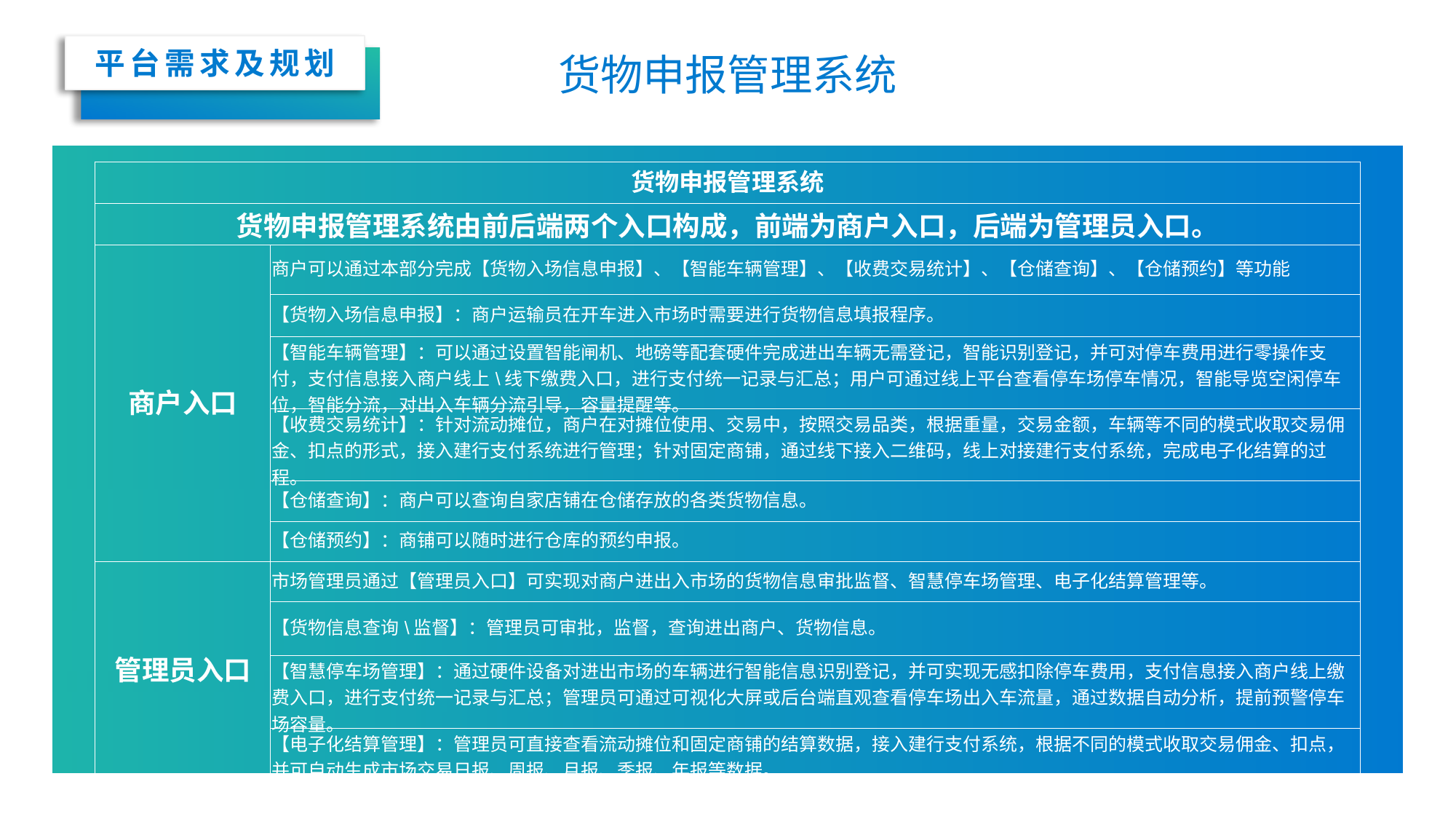

平台需求及规划
货物申报管理系统

| 货物申报管理系统 |  |
| --- | --- |
| 货物申报管理系统由前后端两个入口构成，前端为商户入口，后端为管理员入口。 |  |
| 商户入口 | 商户可以通过本部分完成【货物入场信息申报】、【智能车辆管理】、【收费交易统计】、【仓储查询】、【仓储预约】等功能 |
|  | 【货物入场信息申报】：商户运输员在开车进入市场时需要进行货物信息填报程序。 |
|  | 【智能车辆管理】：可以通过设置智能闸机、地磅等配套硬件完成进出车辆无需登记，智能识别登记，并可对停车费用进行零操作支付，支付信息接入商户线上\线下缴费入口，进行支付统一记录与汇总；用户可通过线上平台查看停车场停车情况，智能导览空闲停车位，智能分流，对出入车辆分流引导，容量提醒等。 |
|  | 【收费交易统计】：针对流动摊位，商户在对摊位使用、交易中，按照交易品类，根据重量，交易金额，车辆等不同的模式收取交易佣金、扣点的形式，接入建行支付系统进行管理；针对固定商铺，通过线下接入二维码，线上对接建行支付系统，完成电子化结算的过程。 |
|  | 【仓储查询】：商户可以查询自家店铺在仓储存放的各类货物信息。 |
|  | 【仓储预约】：商铺可以随时进行仓库的预约申报。 |
| 管理员入口 | 市场管理员通过【管理员入口】可实现对商户进出入市场的货物信息审批监督、智慧停车场管理、电子化结算管理等。 |
|  | 【货物信息查询\监督】：管理员可审批，监督，查询进出商户、货物信息。 |
|  | 【智慧停车场管理】：通过硬件设备对进出市场的车辆进行智能信息识别登记，并可实现无感扣除停车费用，支付信息接入商户线上缴费入口，进行支付统一记录与汇总；管理员可通过可视化大屏或后台端直观查看停车场出入车流量，通过数据自动分析，提前预警停车场容量。 |
|  | 【电子化结算管理】：管理员可直接查看流动摊位和固定商铺的结算数据，接入建行支付系统，根据不同的模式收取交易佣金、扣点，并可自动生成市场交易日报、周报、月报、季报、年报等数据。 |